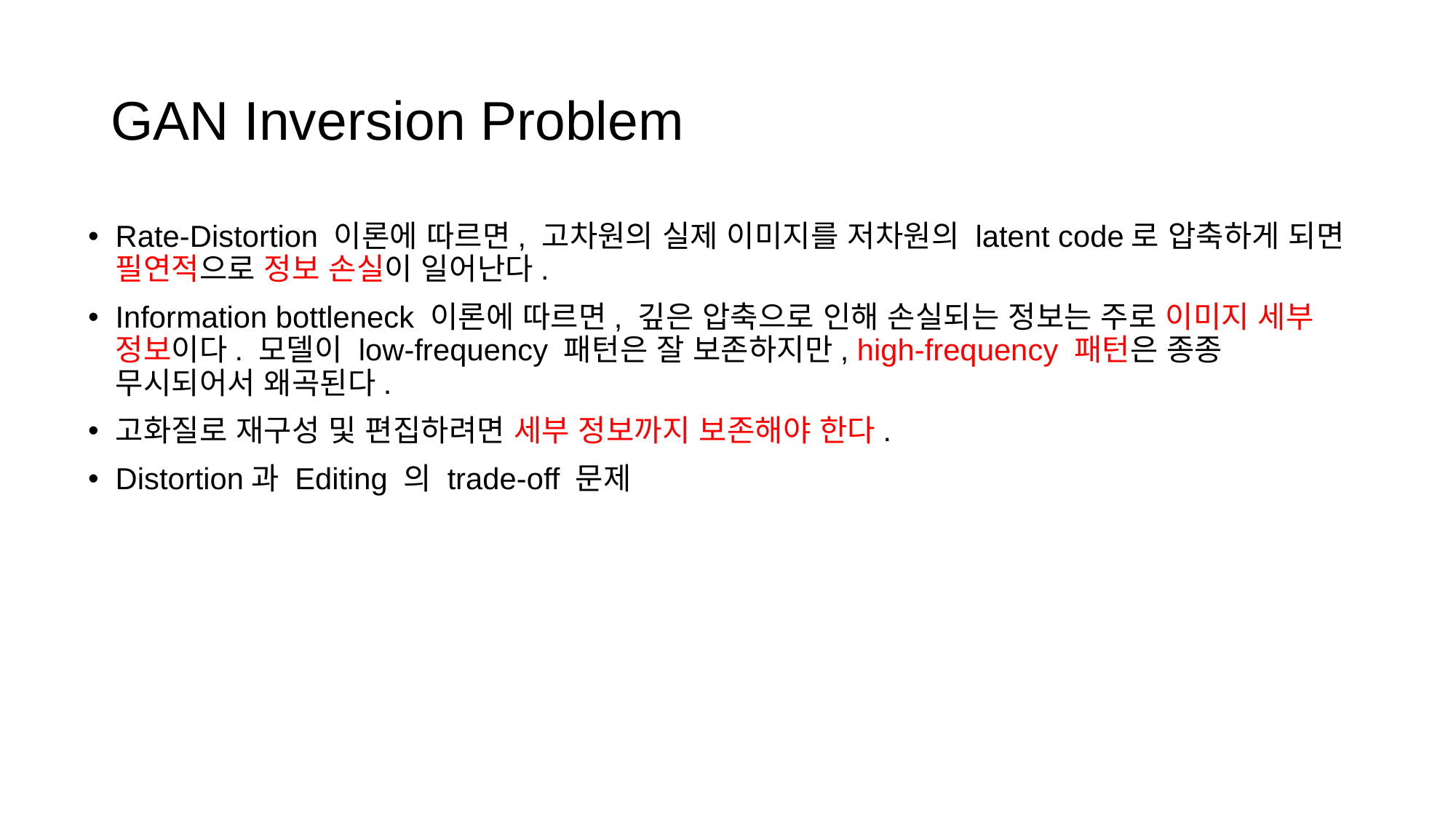

# GAN Inversion Problem
Rate-Distortion 이론에 따르면, 고차원의 실제 이미지를 저차원의 latent code로 압축하게 되면 필연적으로 정보 손실이 일어난다.
Information bottleneck 이론에 따르면, 깊은 압축으로 인해 손실되는 정보는 주로 이미지 세부 정보이다. 모델이 low-frequency 패턴은 잘 보존하지만, high-frequency 패턴은 종종 무시되어서 왜곡된다.
고화질로 재구성 및 편집하려면 세부 정보까지 보존해야 한다.
Distortion과 Editing 의 trade-off 문제